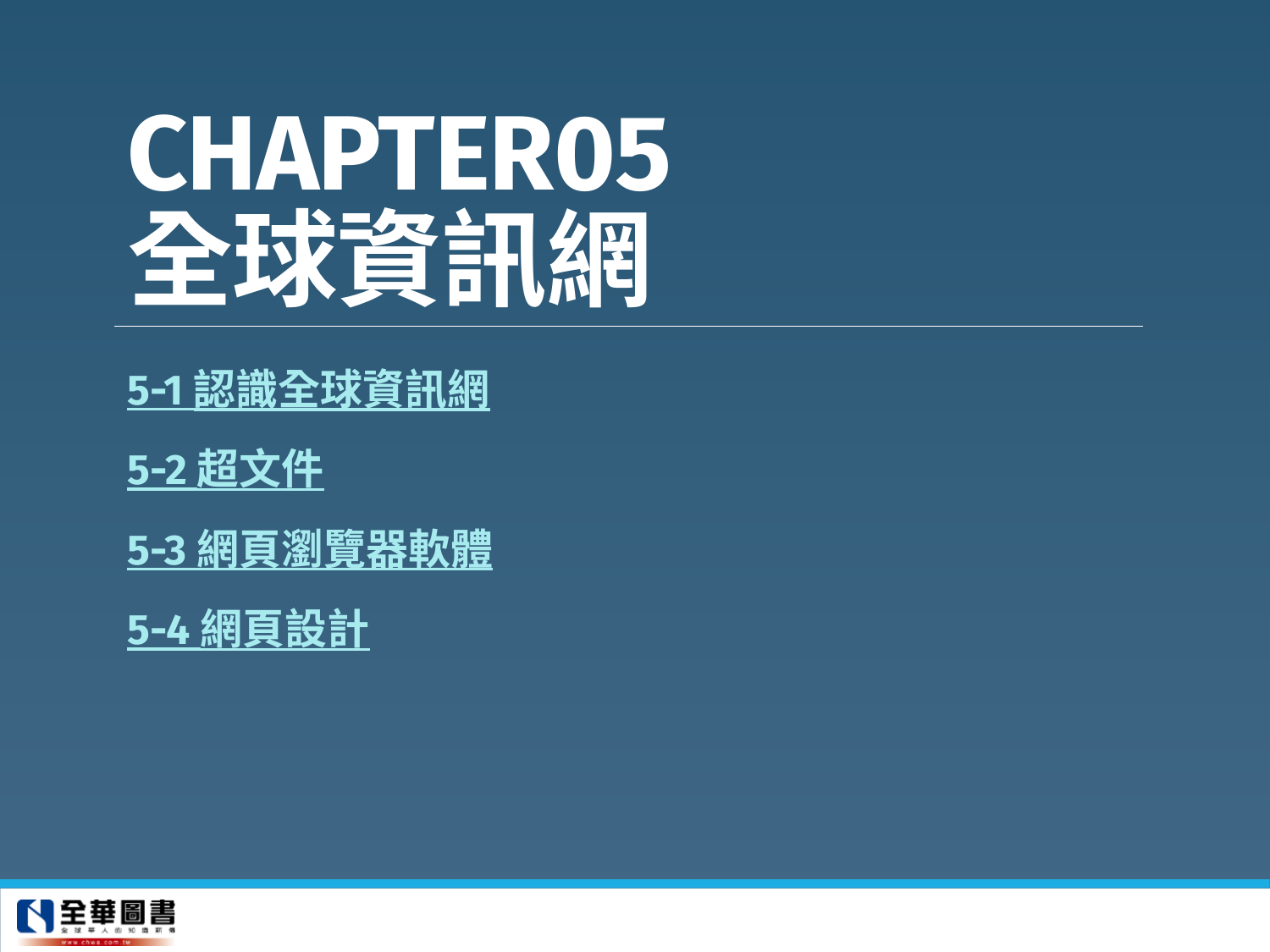

# CHAPTER05 全球資訊網
5-1 認識全球資訊網
5-2 超文件
5-3 網頁瀏覽器軟體
5-4 網頁設計
1